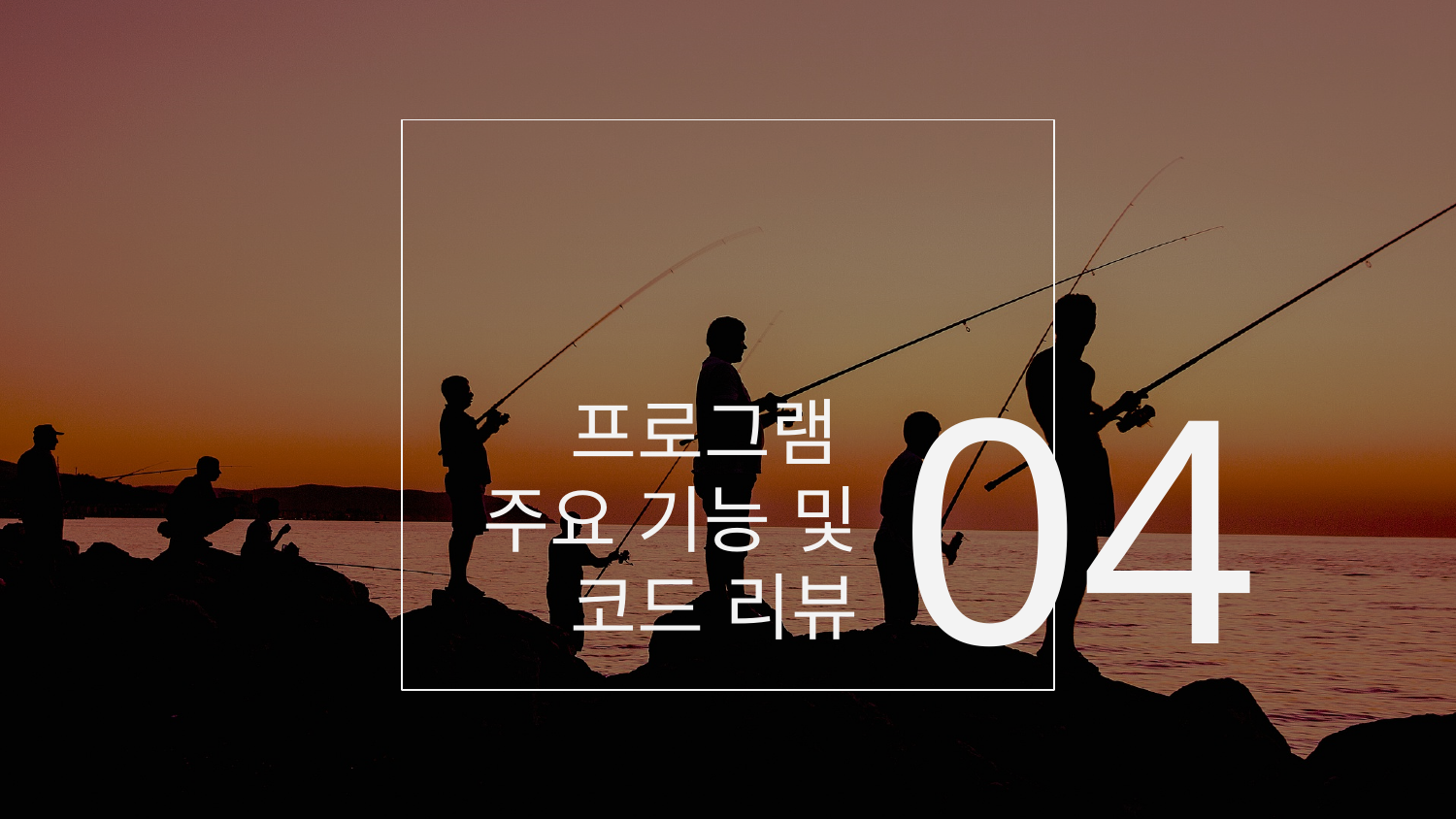

# 프로그램 주요 기능 및 코드 리뷰
04